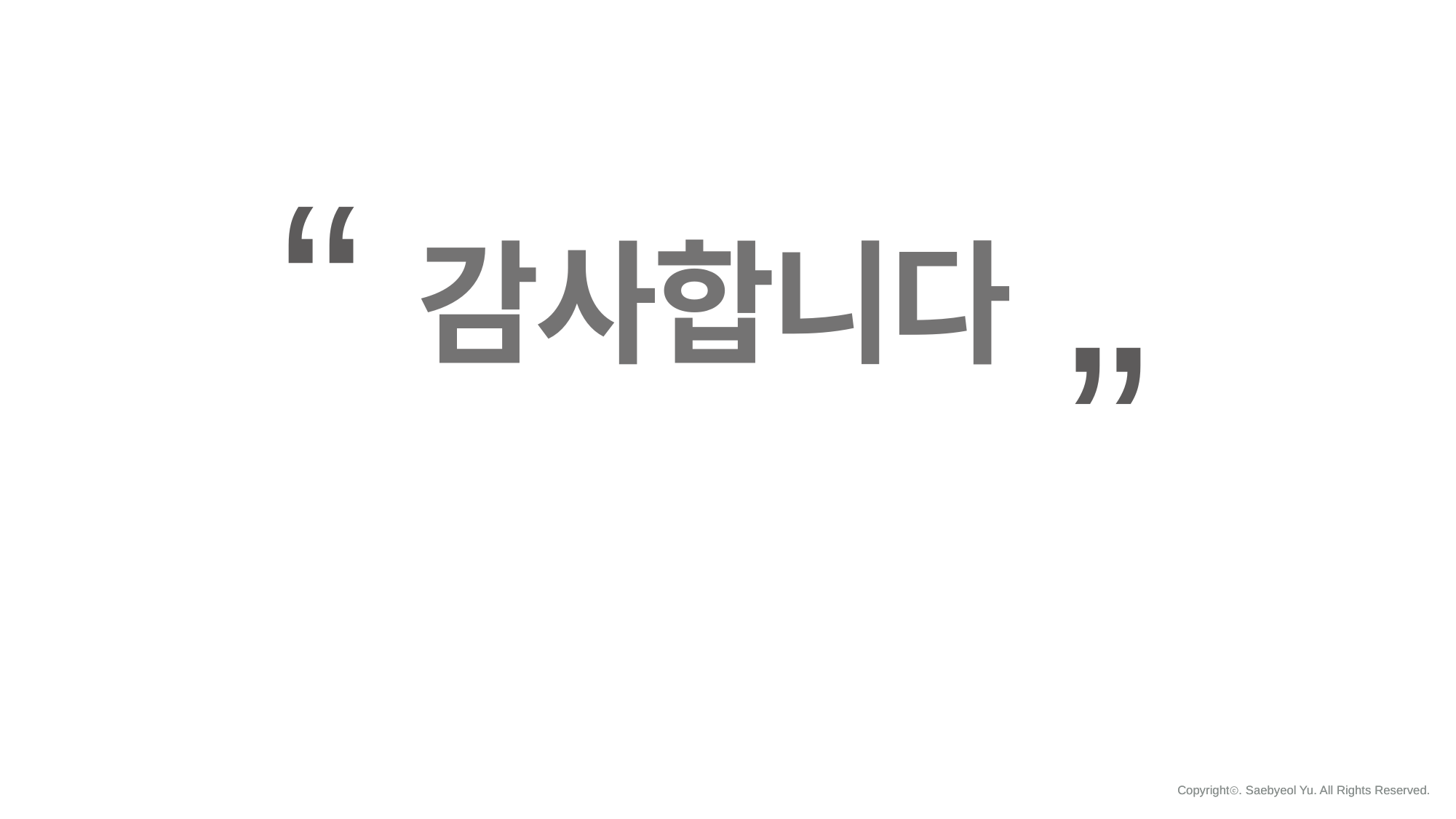

“
“
감사합니다
Copyrightⓒ. Saebyeol Yu. All Rights Reserved.